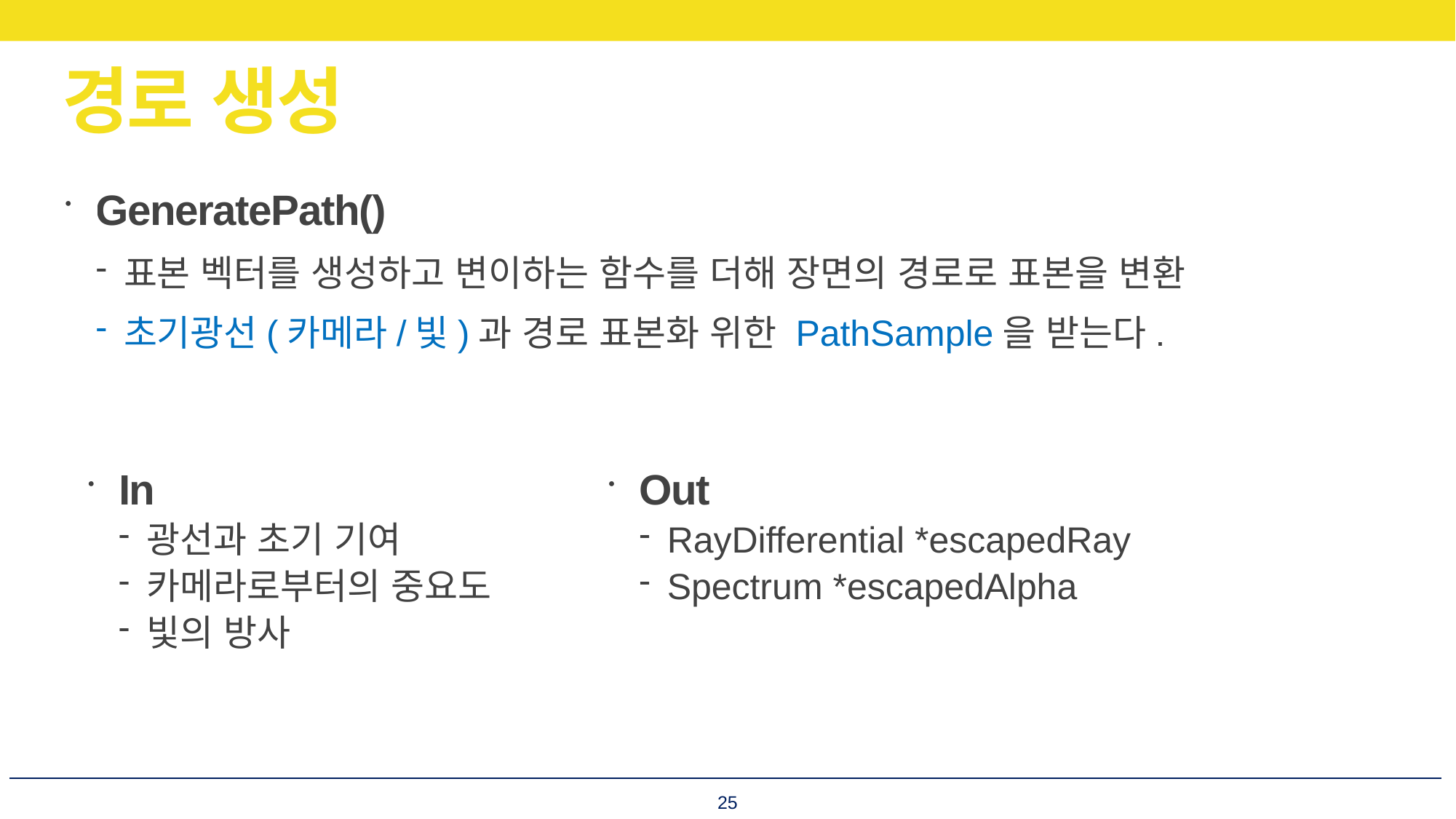

# 경로 생성
GeneratePath()
표본 벡터를 생성하고 변이하는 함수를 더해 장면의 경로로 표본을 변환
초기광선(카메라/빛)과 경로 표본화 위한 PathSample을 받는다.
In
광선과 초기 기여
카메라로부터의 중요도
빛의 방사

Out
RayDifferential *escapedRay
Spectrum *escapedAlpha

25